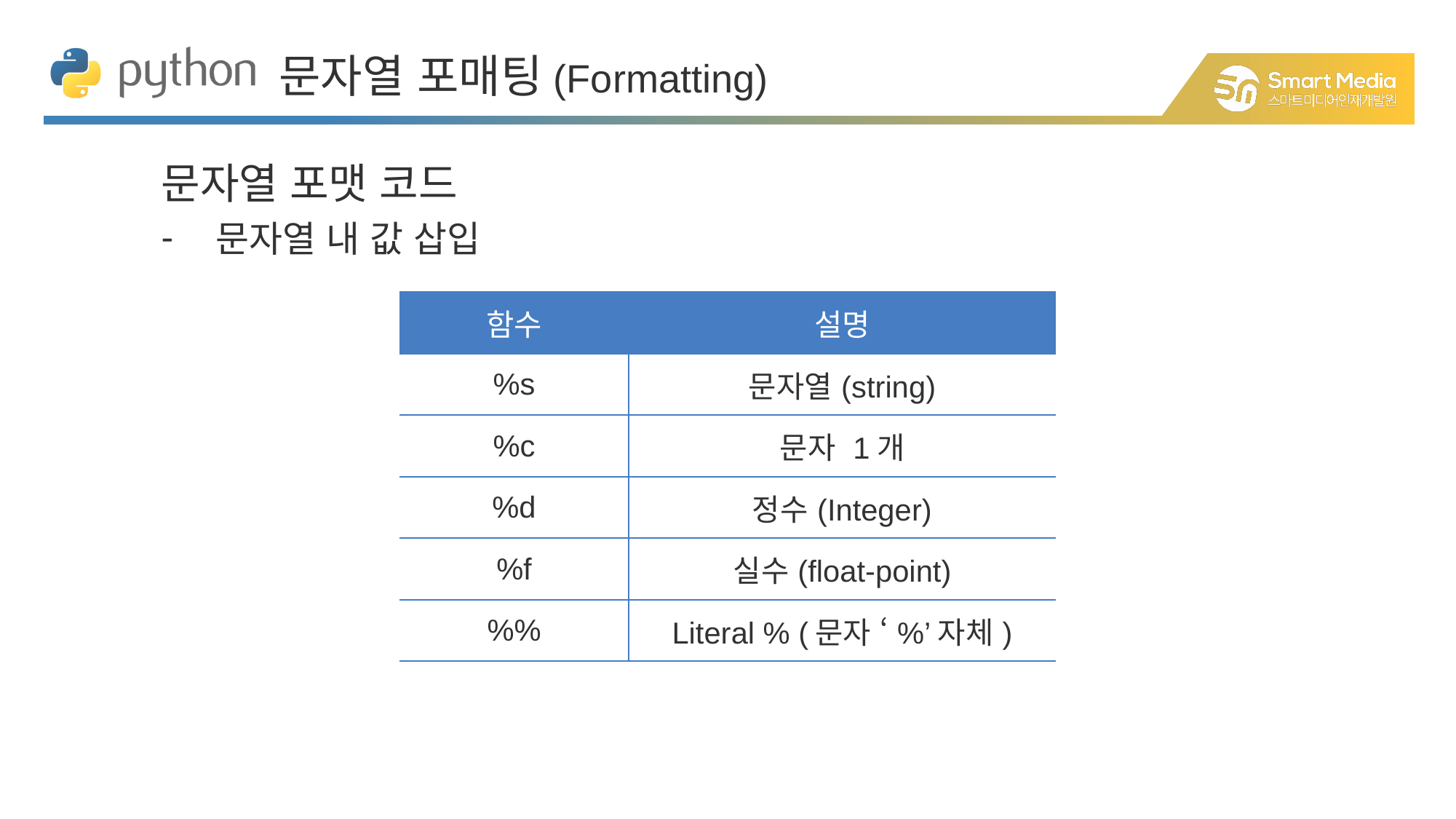

문자열 포매팅(Formatting)
문자열 포맷 코드
문자열 내 값 삽입
| 함수 | 설명 |
| --- | --- |
| %s | 문자열(string) |
| %c | 문자 1개 |
| %d | 정수(Integer) |
| %f | 실수(float-point) |
| %% | Literal % (문자 ‘%’자체) |